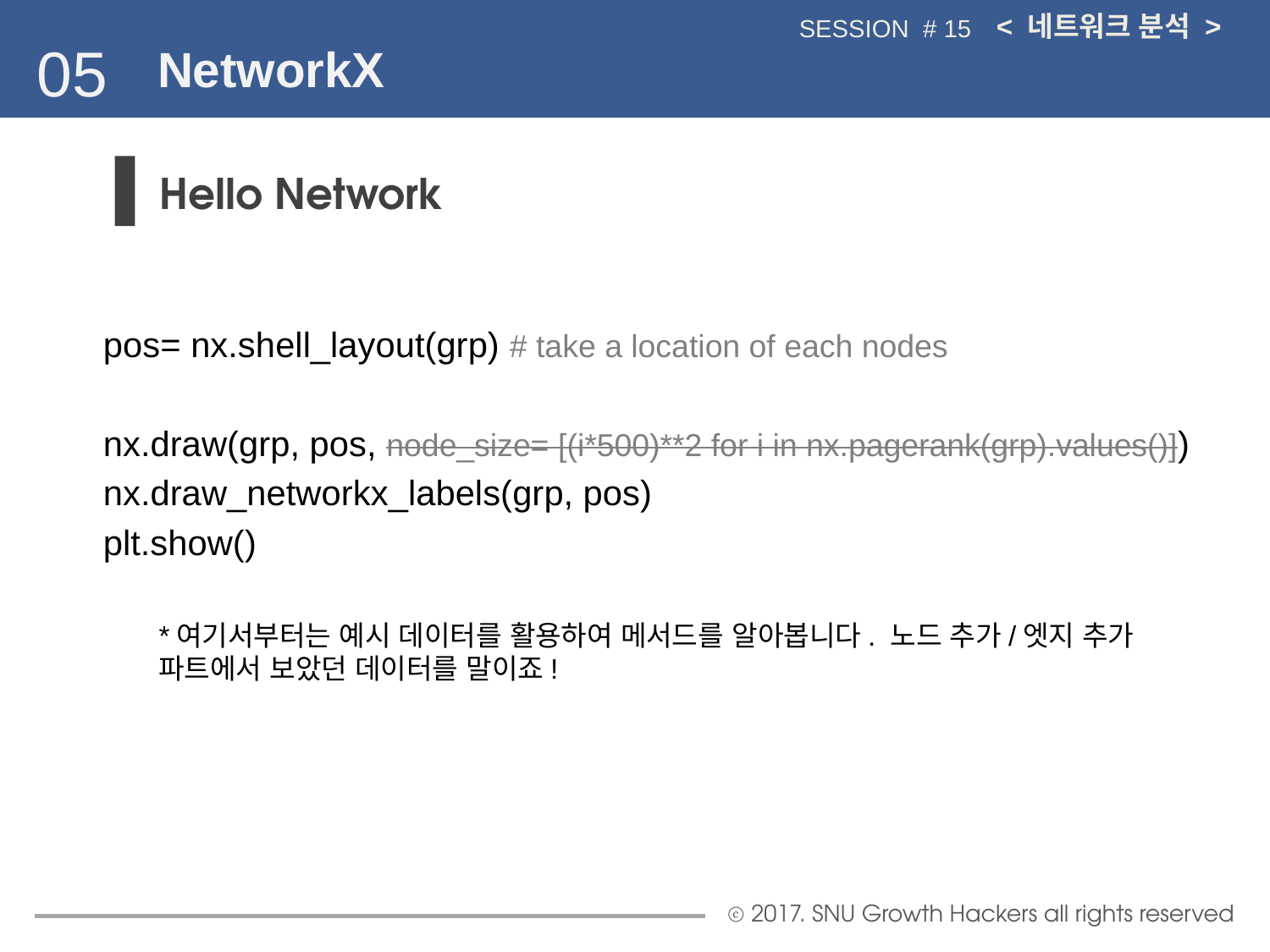

< 네트워크 분석 >
SESSION  # 15
05
NetworkX

Hello Network
pos= nx.shell_layout(grp) # take a location of each nodes

nx.draw(grp, pos, node_size= [(i*500)**2 for i in nx.pagerank(grp).values()])
nx.draw_networkx_labels(grp, pos)
plt.show()

*여기서부터는 예시 데이터를 활용하여 메서드를 알아봅니다. 노드 추가/엣지 추가 파트에서 보았던 데이터를 말이죠!
ⓒ 2017. SNU Growth Hackers all rights reserved